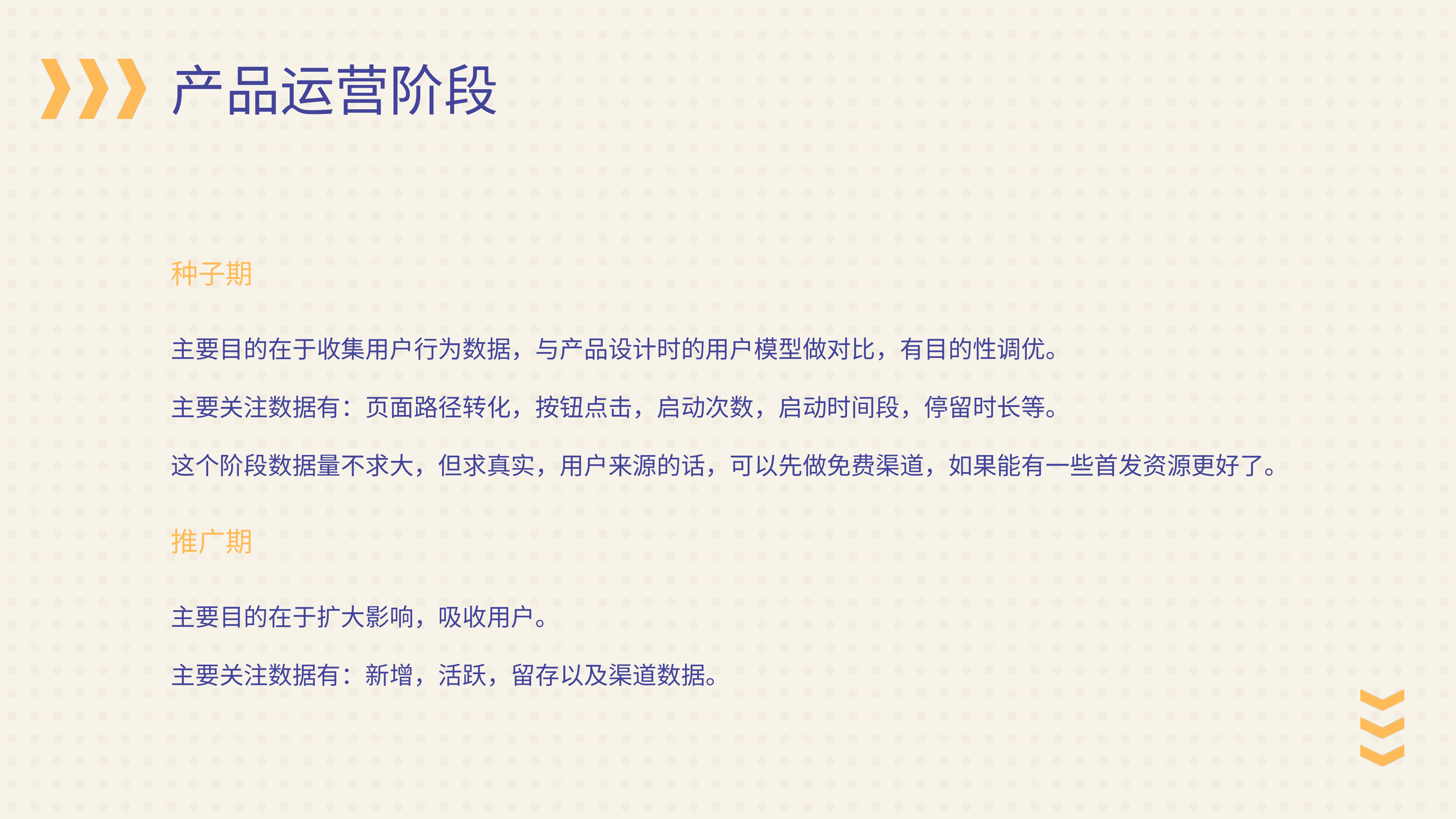

产品运营阶段
种子期
主要目的在于收集用户行为数据，与产品设计时的用户模型做对比，有目的性调优。

主要关注数据有：页面路径转化，按钮点击，启动次数，启动时间段，停留时长等。

这个阶段数据量不求大，但求真实，用户来源的话，可以先做免费渠道，如果能有一些首发资源更好了。
推广期
主要目的在于扩大影响，吸收用户。

主要关注数据有：新增，活跃，留存以及渠道数据。